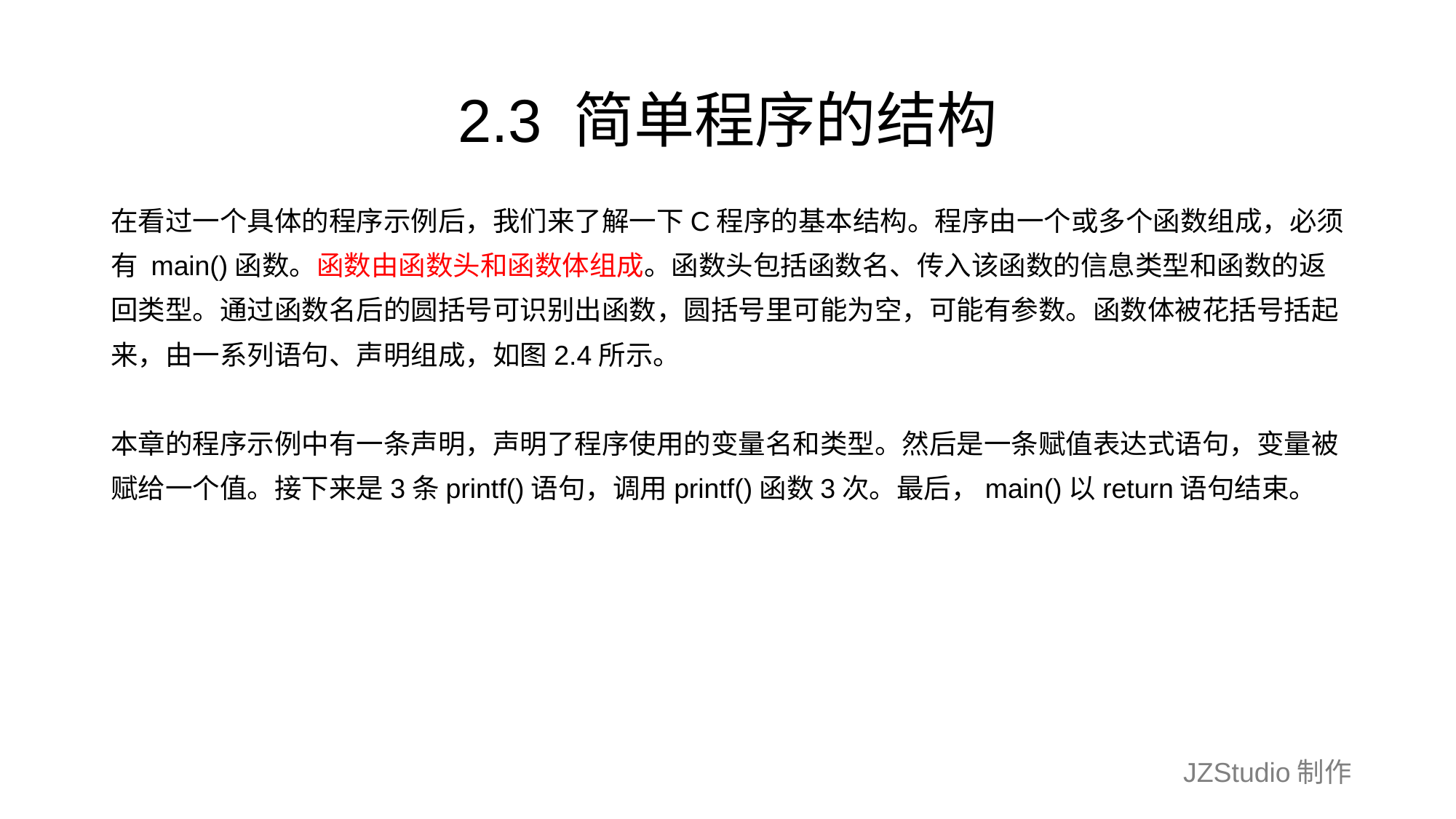

# 2.3 简单程序的结构
在看过一个具体的程序示例后，我们来了解一下C程序的基本结构。程序由一个或多个函数组成，必须
有 main()函数。函数由函数头和函数体组成。函数头包括函数名、传入该函数的信息类型和函数的返
回类型。通过函数名后的圆括号可识别出函数，圆括号里可能为空，可能有参数。函数体被花括号括起
来，由一系列语句、声明组成，如图2.4所示。

本章的程序示例中有一条声明，声明了程序使用的变量名和类型。然后是一条赋值表达式语句，变量被
赋给一个值。接下来是3条printf()语句，调用printf()函数3次。最后，main()以return语句结束。